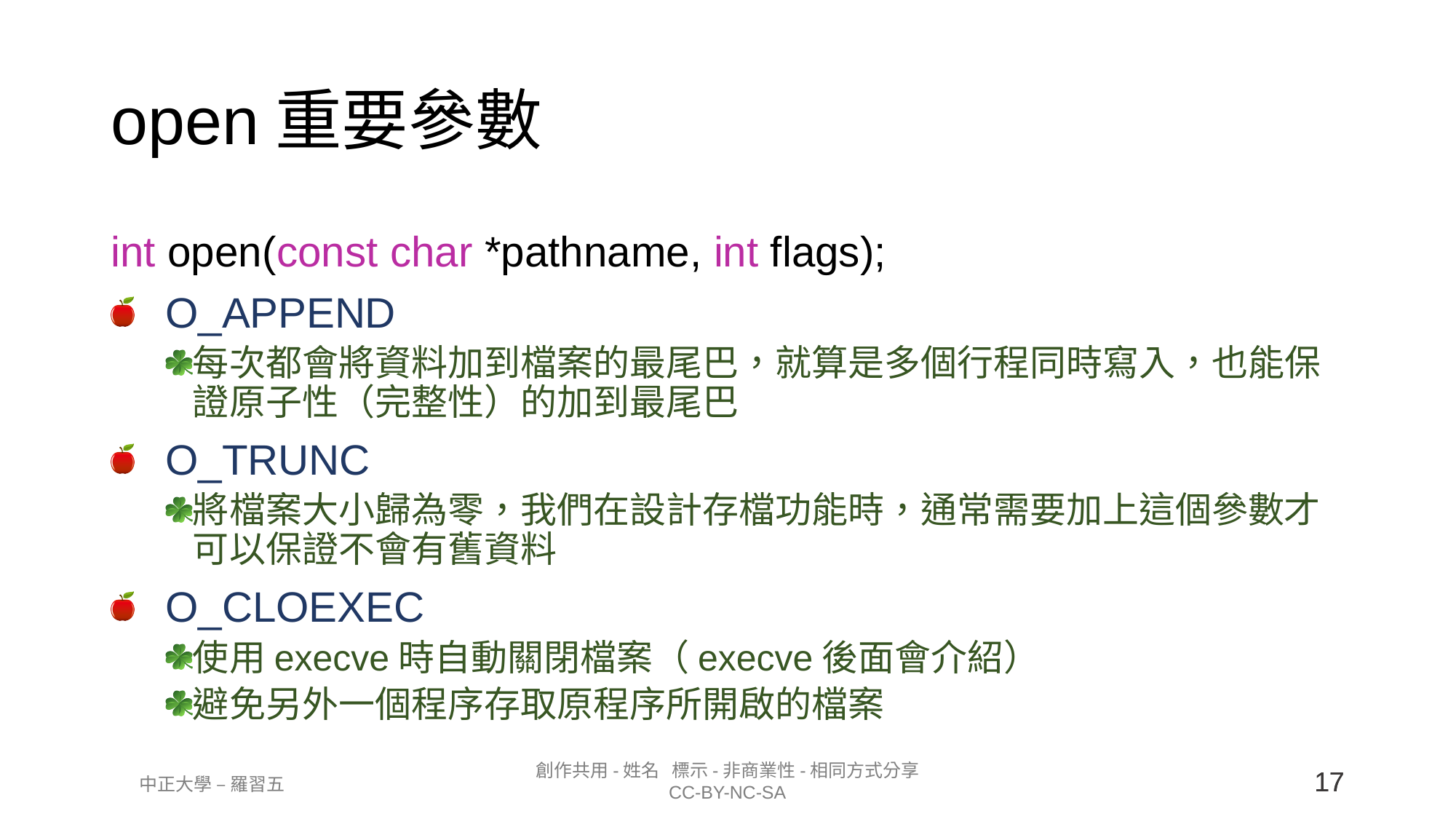

# open重要參數
int open(const char *pathname, int flags);
O_APPEND
每次都會將資料加到檔案的最尾巴，就算是多個行程同時寫入，也能保證原子性（完整性）的加到最尾巴
O_TRUNC
將檔案大小歸為零，我們在設計存檔功能時，通常需要加上這個參數才可以保證不會有舊資料
O_CLOEXEC
使用execve時自動關閉檔案（execve後面會介紹）
避免另外一個程序存取原程序所開啟的檔案